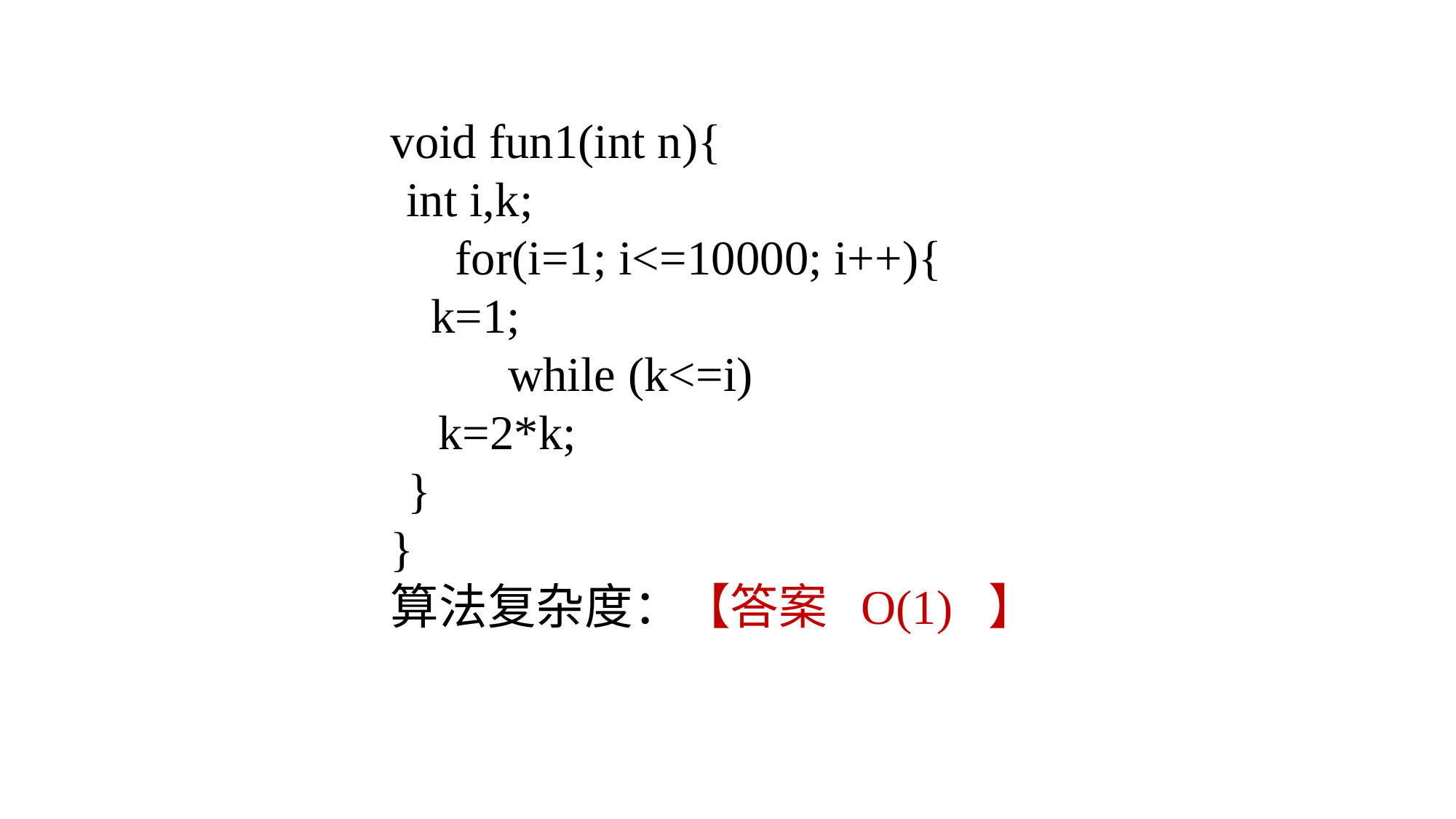

#
void fun1(int n){
int i,k;
    for(i=1; i<=10000; i++){
  k=1;
	  while (k<=i)
k=2*k;
}
}
算法复杂度：【答案  O(1)  】